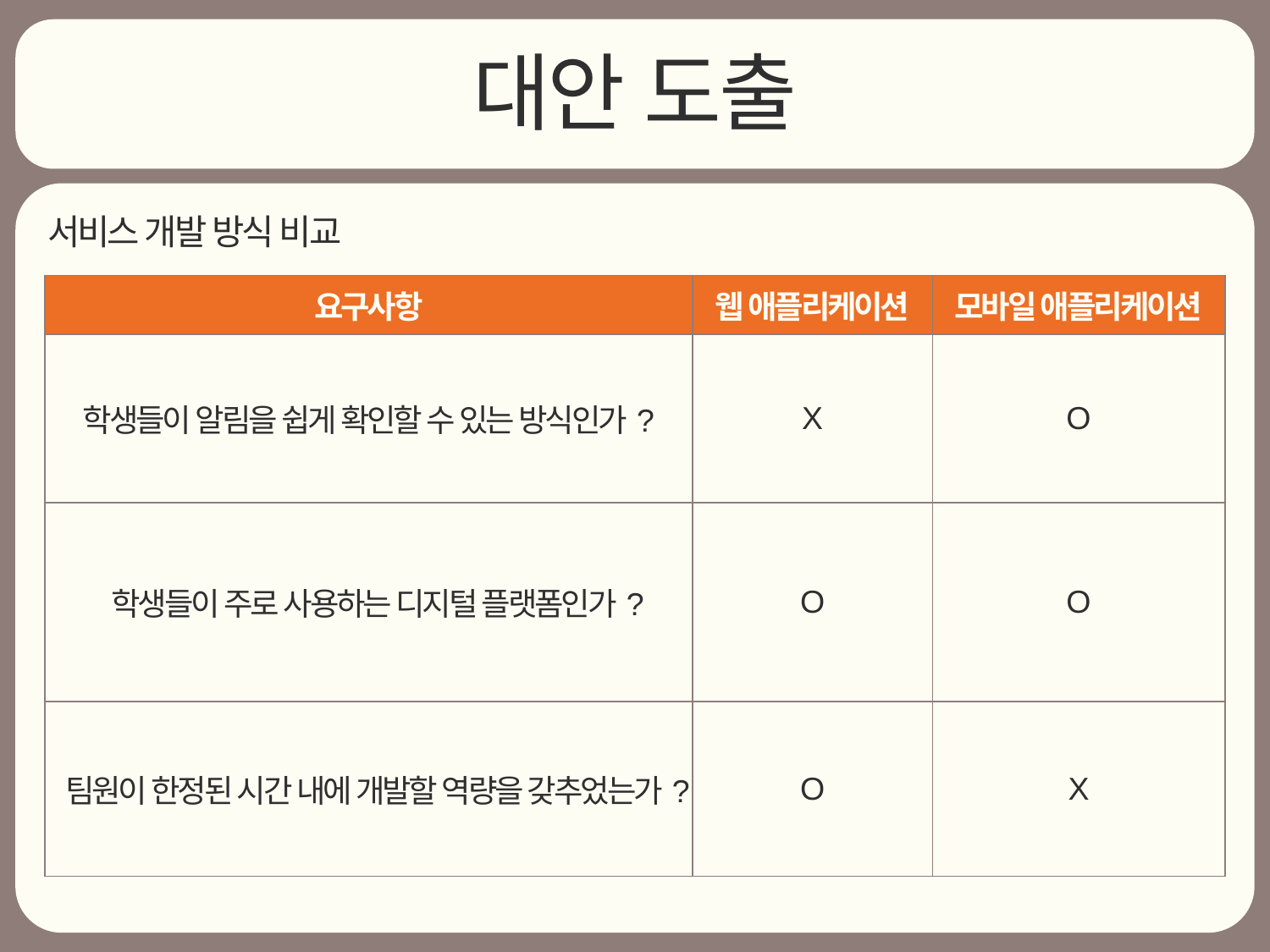

대안 도출
서비스 개발 방식 비교
| 요구사항 | 웹 애플리케이션 | 모바일 애플리케이션 |
| --- | --- | --- |
| 학생들이 알림을 쉽게 확인할 수 있는 방식인가? | X | O |
| 학생들이 주로 사용하는 디지털 플랫폼인가? | O | O |
| 팀원이 한정된 시간 내에 개발할 역량을 갖추었는가? | O | X |